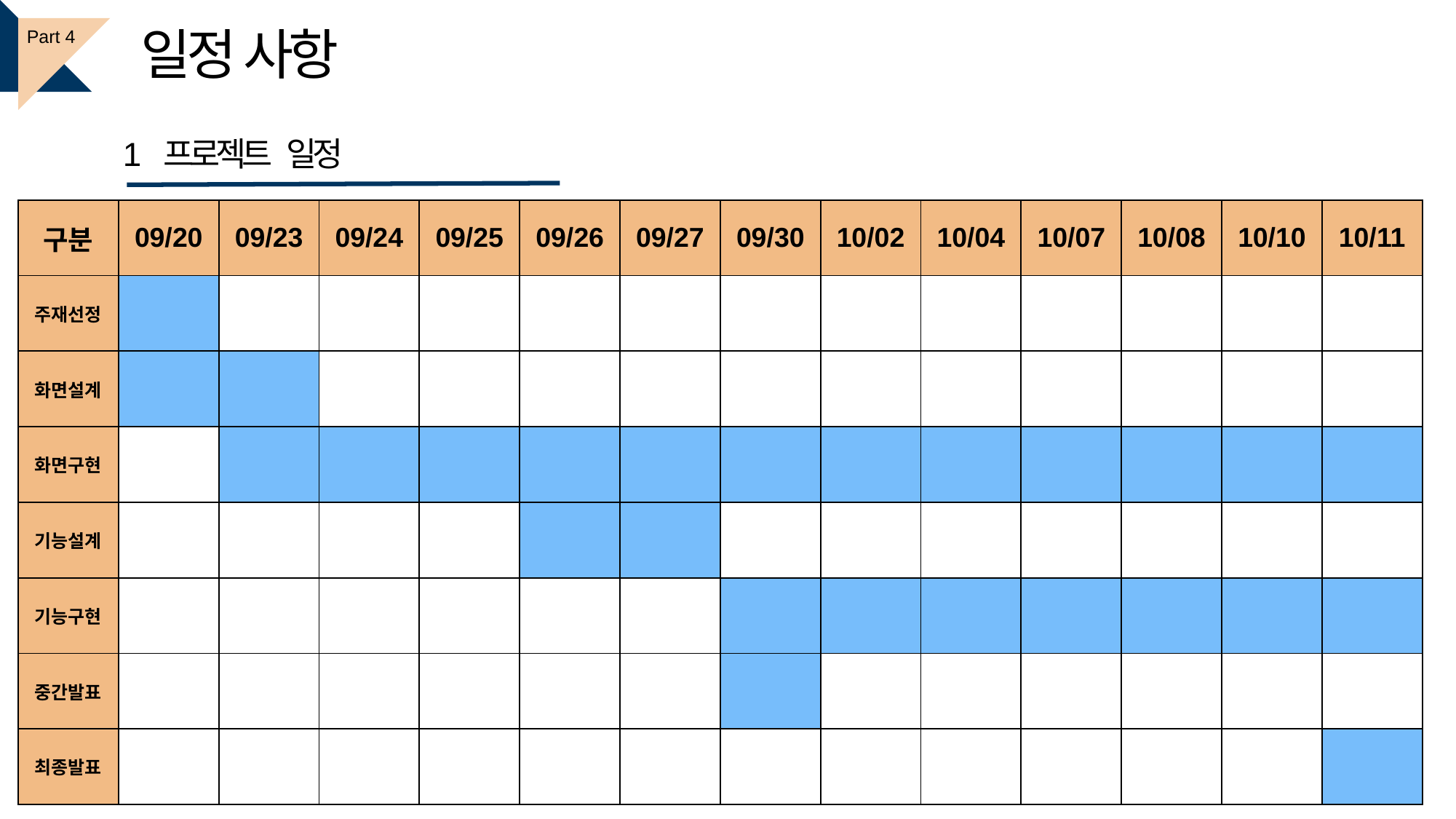

일정 사항

Part 4
1   프로젝트    일정
| 구분 | 09/20 | 09/23 | 09/24 | 09/25 | 09/26 | 09/27 | 09/30 | 10/02 | 10/04 | 10/07 | 10/08 | 10/10 | 10/11 |
| --- | --- | --- | --- | --- | --- | --- | --- | --- | --- | --- | --- | --- | --- |
| 주재선정 |  |  |  |  |  |  |  |  |  |  |  |  |  |
| 화면설계 |  |  |  |  |  |  |  |  |  |  |  |  |  |
| 화면구현 |  |  |  |  |  |  |  |  |  |  |  |  |  |
| 기능설계 |  |  |  |  |  |  |  |  |  |  |  |  |  |
| 기능구현 |  |  |  |  |  |  |  |  |  |  |  |  |  |
| 중간발표 |  |  |  |  |  |  |  |  |  |  |  |  |  |
| 최종발표 |  |  |  |  |  |  |  |  |  |  |  |  |  |